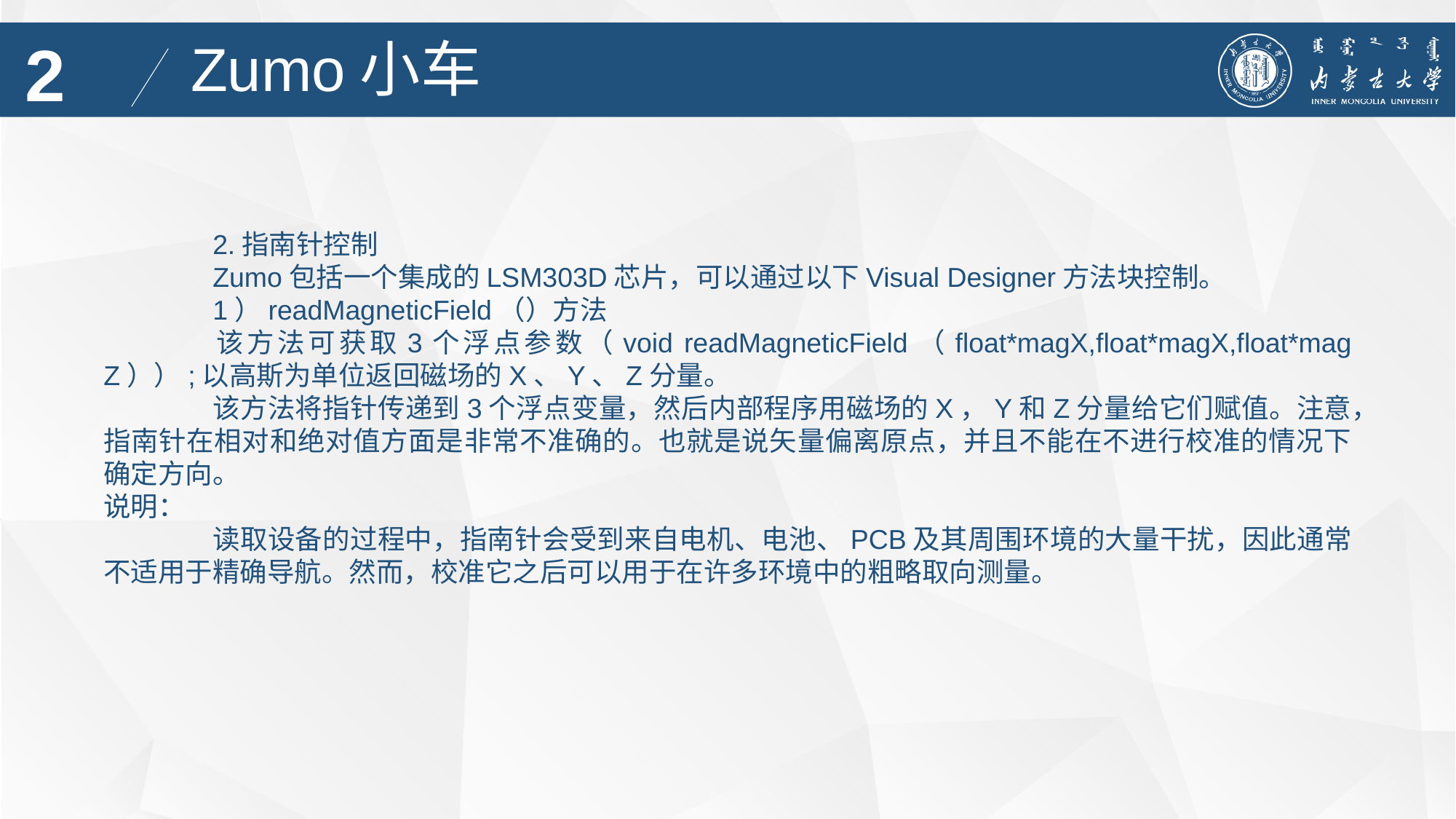

2
Zumo小车
	2.指南针控制
	Zumo包括一个集成的LSM303D芯片，可以通过以下Visual Designer方法块控制。
	1）readMagneticField（）方法
	该方法可获取3个浮点参数（void readMagneticField（float*magX,float*magX,float*magZ））;以高斯为单位返回磁场的X、Y、Z分量。
	该方法将指针传递到3个浮点变量，然后内部程序用磁场的X，Y和Z分量给它们赋值。注意，指南针在相对和绝对值方面是非常不准确的。也就是说矢量偏离原点，并且不能在不进行校准的情况下确定方向。
说明：
	读取设备的过程中，指南针会受到来自电机、电池、PCB及其周围环境的大量干扰，因此通常不适用于精确导航。然而，校准它之后可以用于在许多环境中的粗略取向测量。